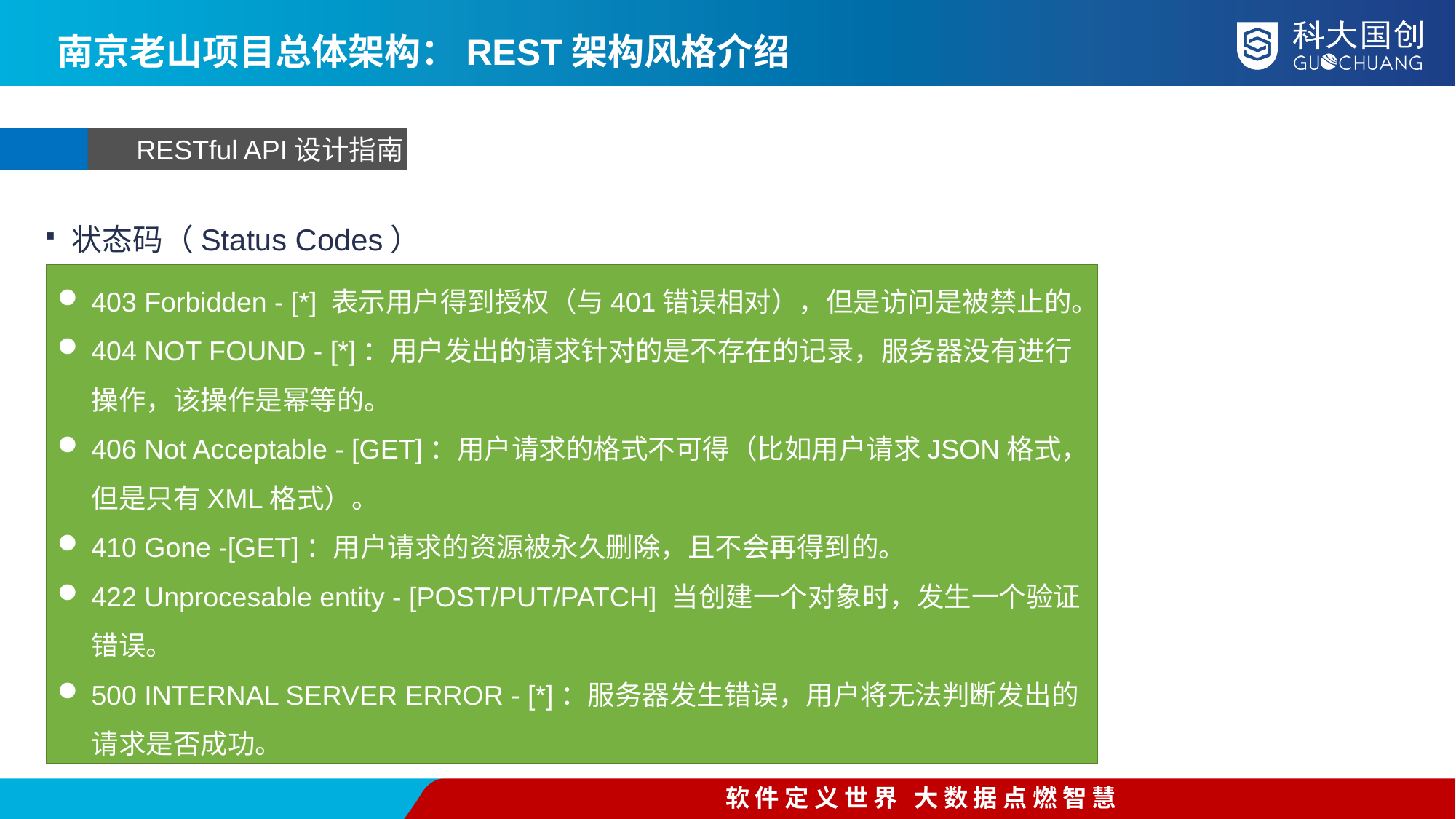

南京老山项目总体架构：REST架构风格介绍
RESTful API设计指南

状态码（Status Codes）

403 Forbidden - [*] 表示用户得到授权（与401错误相对），但是访问是被禁止的。
404 NOT FOUND - [*]：用户发出的请求针对的是不存在的记录，服务器没有进行操作，该操作是幂等的。
406 Not Acceptable - [GET]：用户请求的格式不可得（比如用户请求JSON格式，但是只有XML格式）。
410 Gone -[GET]：用户请求的资源被永久删除，且不会再得到的。
422 Unprocesable entity - [POST/PUT/PATCH] 当创建一个对象时，发生一个验证错误。
500 INTERNAL SERVER ERROR - [*]：服务器发生错误，用户将无法判断发出的请求是否成功。